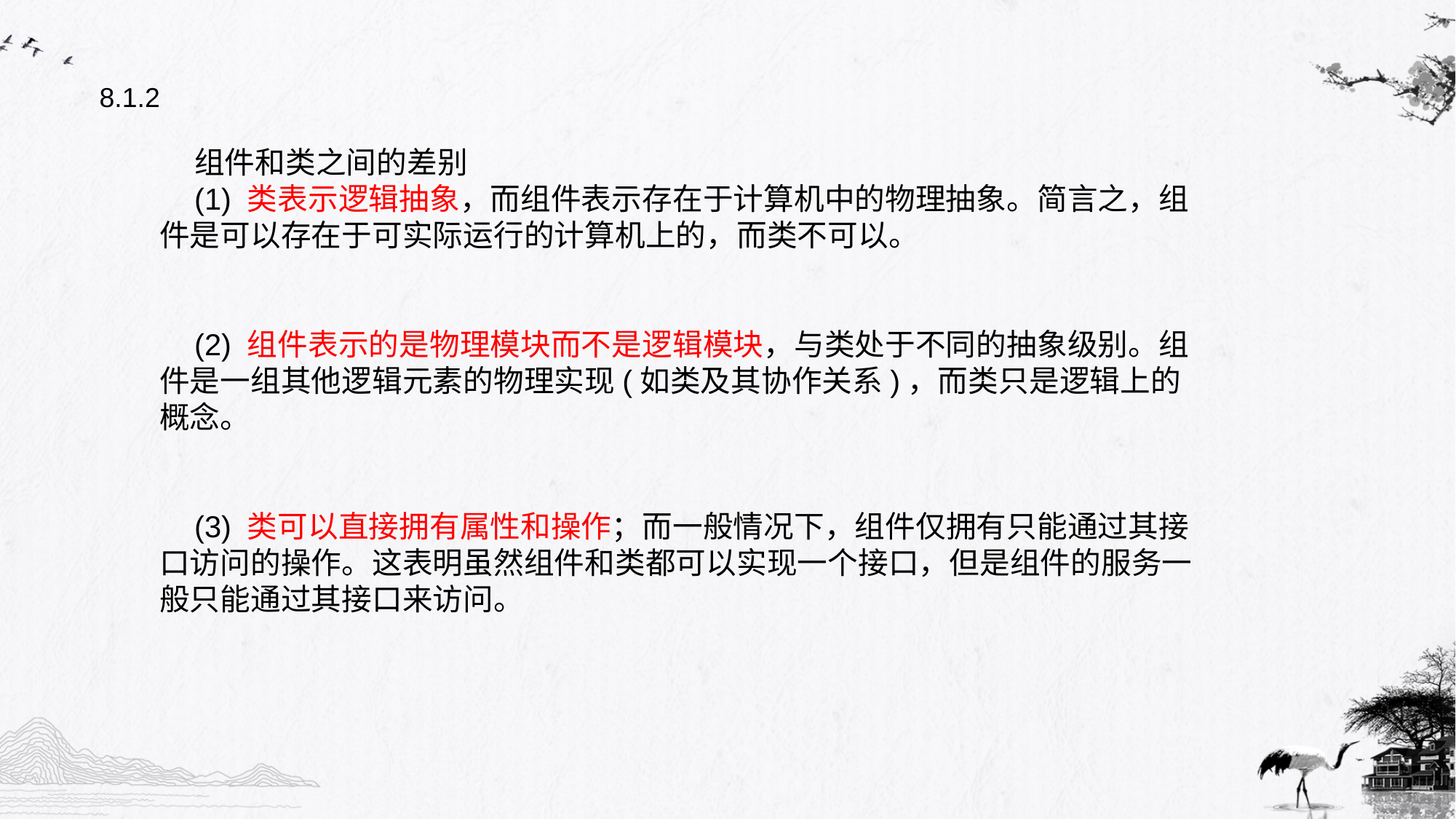

8.1.2
组件和类之间的差别
(1) 类表示逻辑抽象，而组件表示存在于计算机中的物理抽象。简言之，组件是可以存在于可实际运行的计算机上的，而类不可以。

(2) 组件表示的是物理模块而不是逻辑模块，与类处于不同的抽象级别。组件是一组其他逻辑元素的物理实现(如类及其协作关系)，而类只是逻辑上的概念。

(3) 类可以直接拥有属性和操作；而一般情况下，组件仅拥有只能通过其接口访问的操作。这表明虽然组件和类都可以实现一个接口，但是组件的服务一般只能通过其接口来访问。